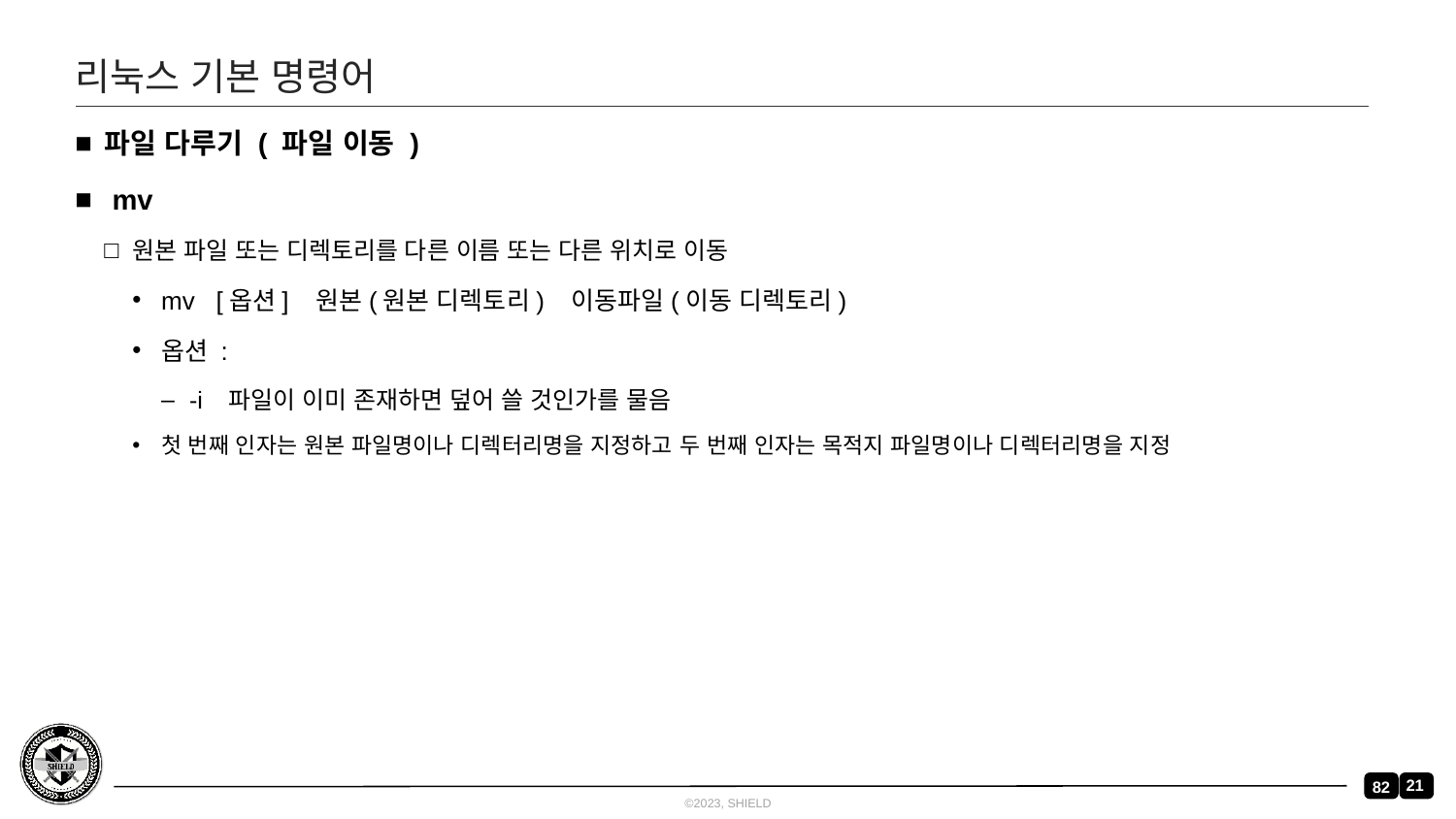

# 리눅스 기본 명령어
파일 다루기 ( 파일 이동 )
 mv
원본 파일 또는 디렉토리를 다른 이름 또는 다른 위치로 이동
mv   [옵션]   원본(원본 디렉토리)   이동파일(이동 디렉토리)
옵션 :
-i   파일이 이미 존재하면 덮어 쓸 것인가를 물음
첫 번째 인자는 원본 파일명이나 디렉터리명을 지정하고 두 번째 인자는 목적지 파일명이나 디렉터리명을 지정